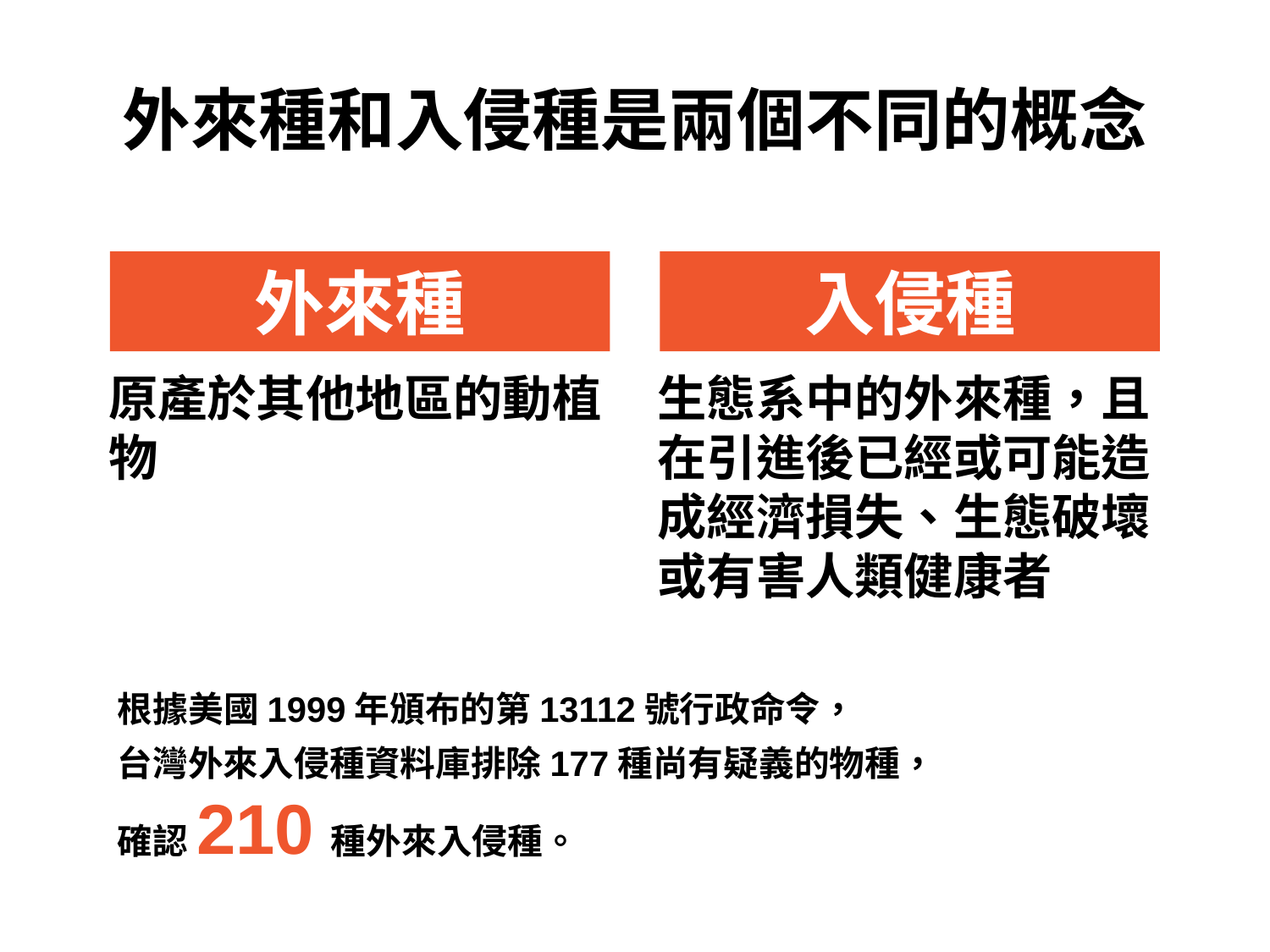

# 外來種和入侵種是兩個不同的概念
外來種
入侵種
原產於其他地區的動植物
生態系中的外來種，且在引進後已經或可能造成經濟損失、生態破壞或有害人類健康者
根據美國1999年頒布的第13112號行政命令，
台灣外來入侵種資料庫排除177種尚有疑義的物種，
確認210種外來入侵種。